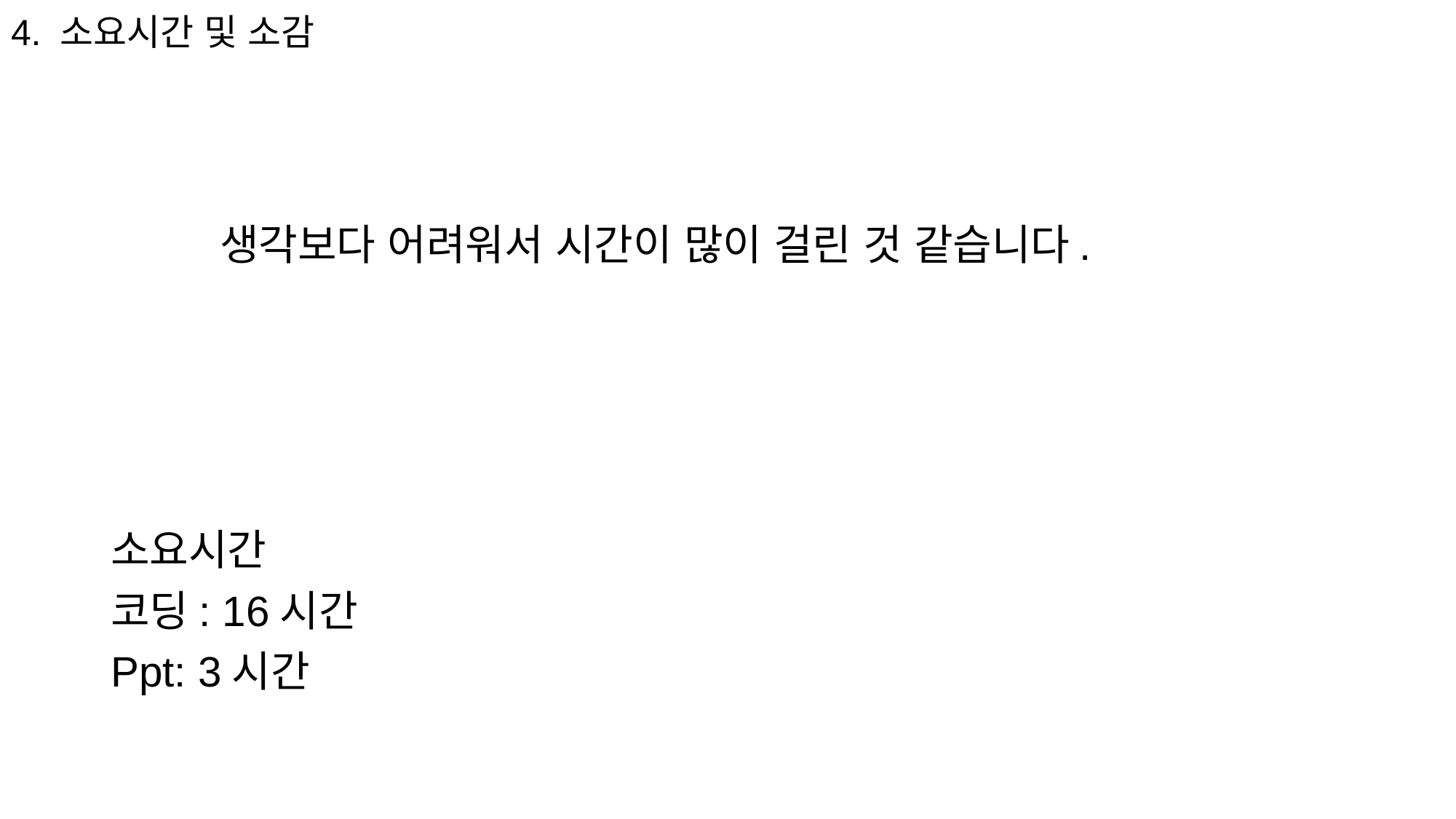

# 4. 소요시간 및 소감
	생각보다 어려워서 시간이 많이 걸린 것 같습니다.

소요시간
코딩: 16시간
Ppt: 3시간